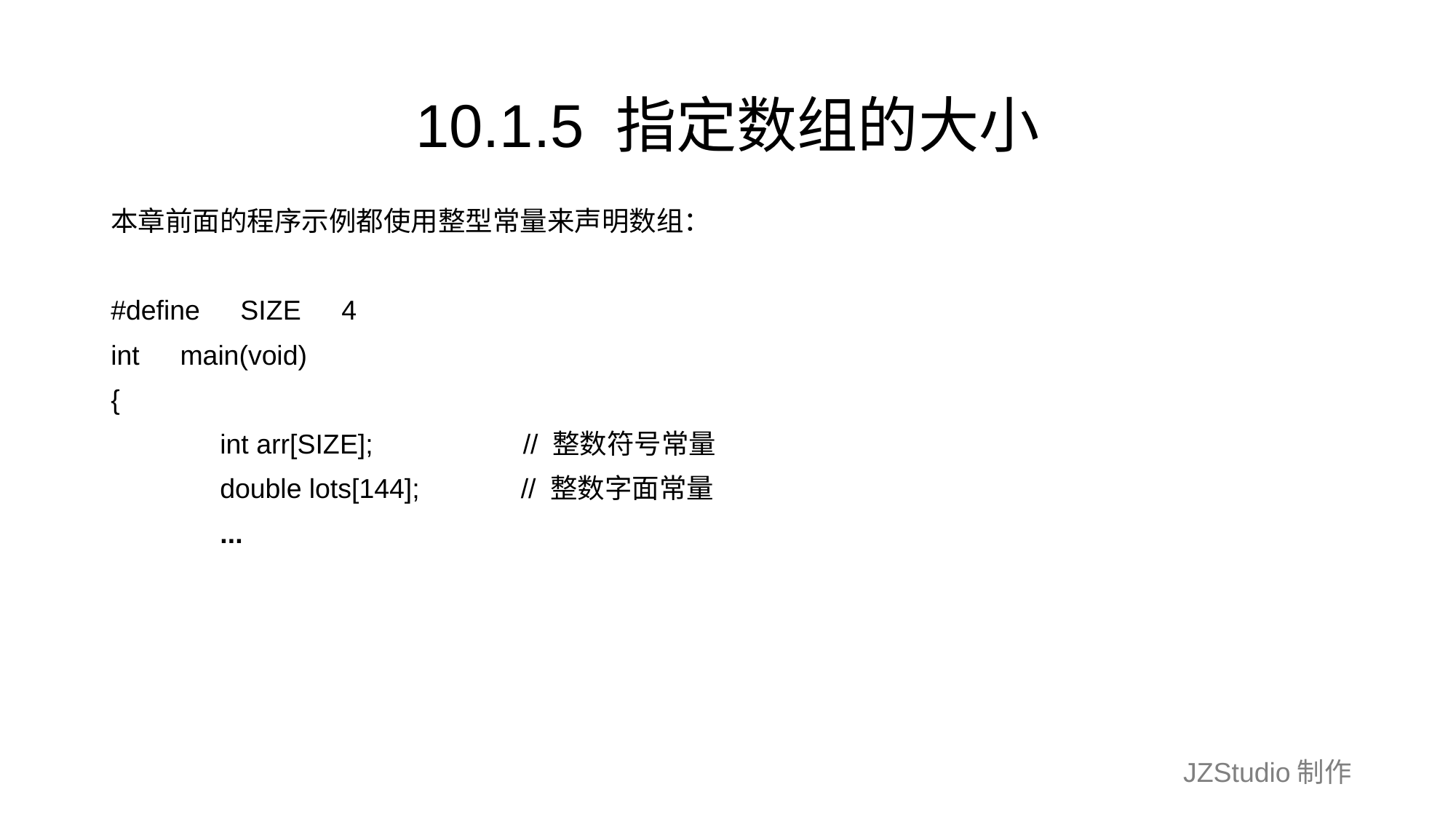

# 10.1.5 指定数组的大小
本章前面的程序示例都使用整型常量来声明数组：

#define　SIZE　4
int　main(void)
{
	int arr[SIZE];　　　　　// 整数符号常量
	double lots[144];　　　 // 整数字面常量
	...